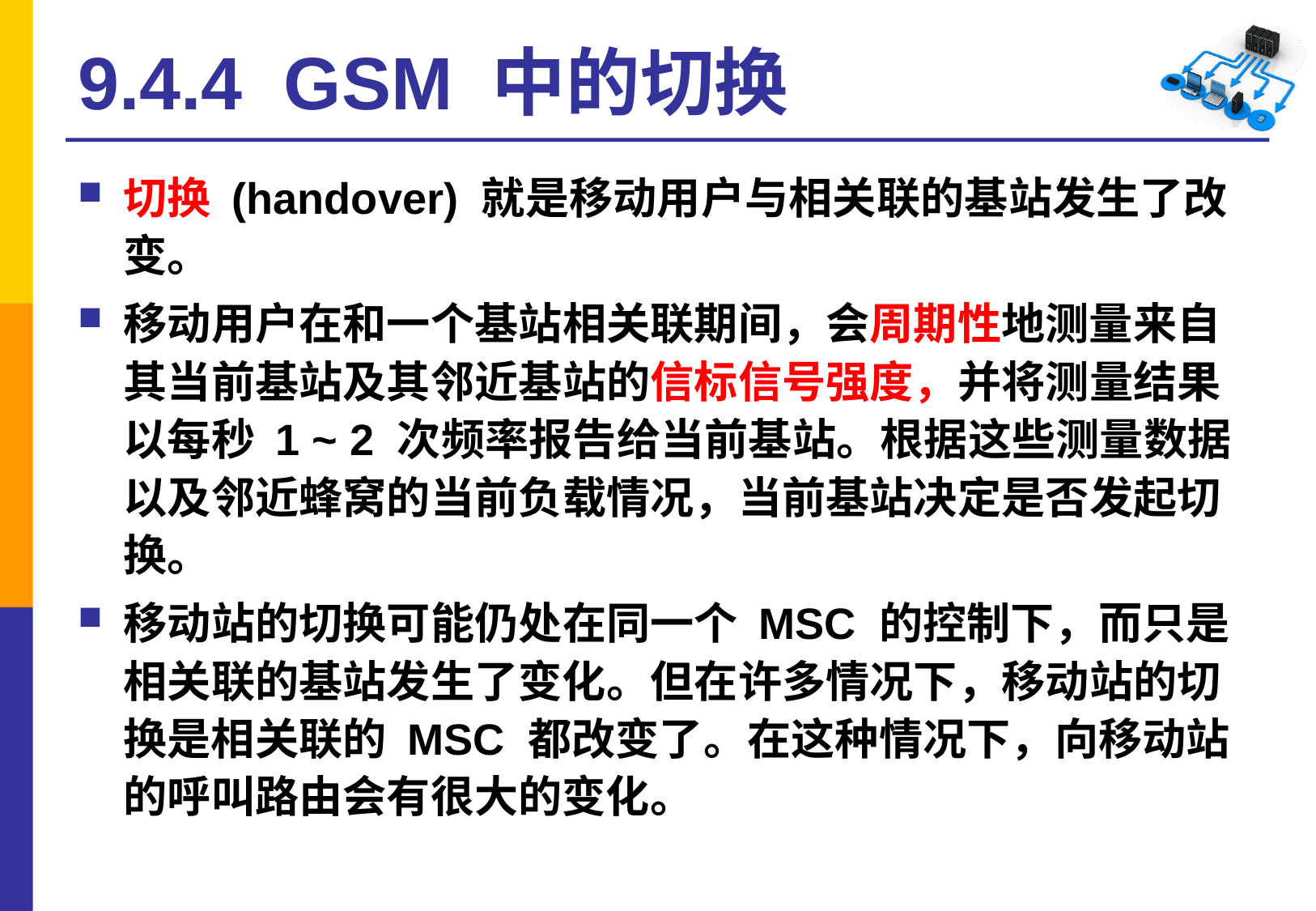

# 9.4.4  GSM 中的切换
切换 (handover) 就是移动用户与相关联的基站发生了改变。
移动用户在和一个基站相关联期间，会周期性地测量来自其当前基站及其邻近基站的信标信号强度，并将测量结果以每秒 1 ~ 2 次频率报告给当前基站。根据这些测量数据以及邻近蜂窝的当前负载情况，当前基站决定是否发起切换。
移动站的切换可能仍处在同一个 MSC 的控制下，而只是相关联的基站发生了变化。但在许多情况下，移动站的切换是相关联的 MSC 都改变了。在这种情况下，向移动站的呼叫路由会有很大的变化。